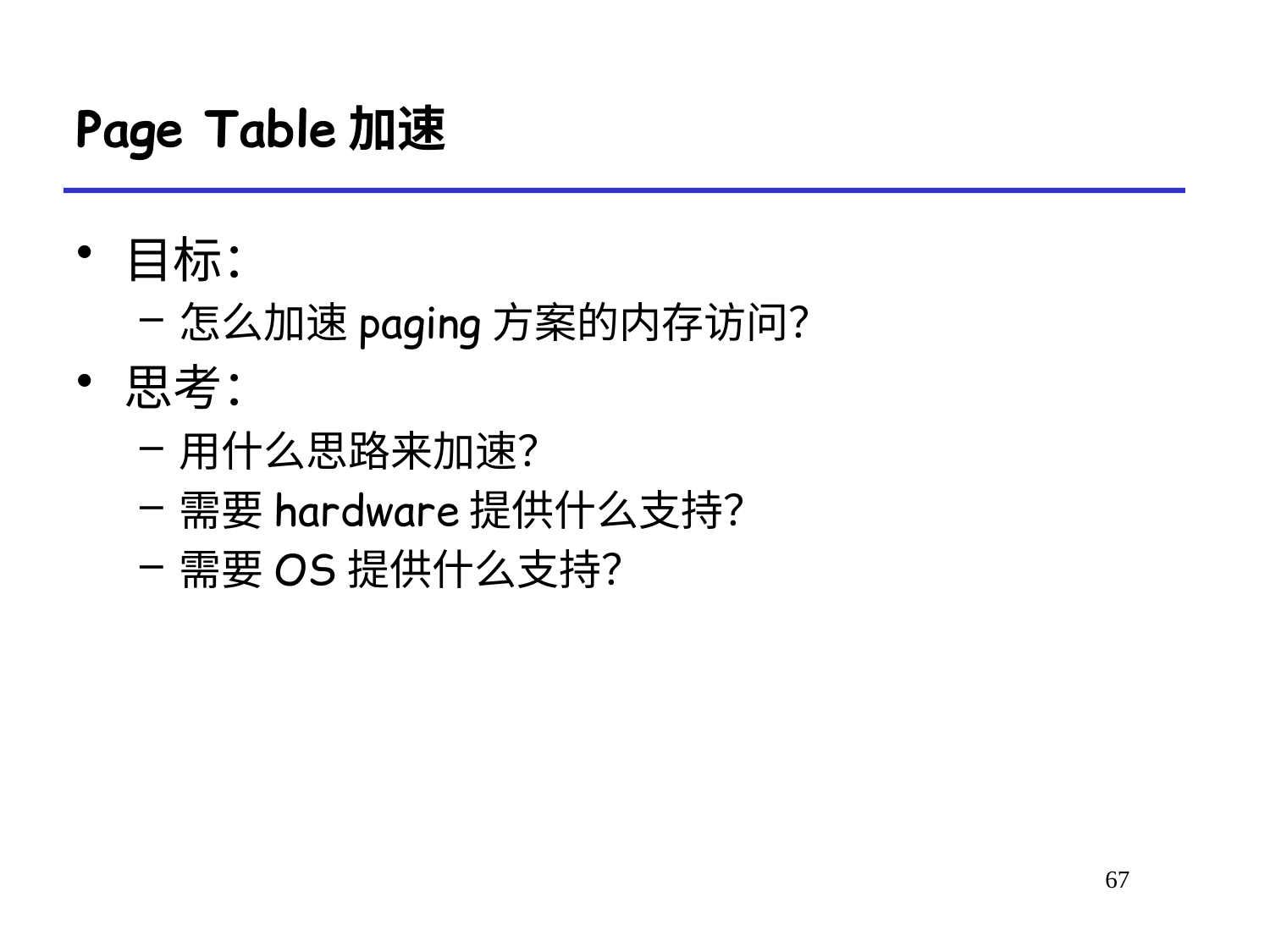

# Page Table加速
目标：
怎么加速paging方案的内存访问？
思考：
用什么思路来加速？
需要hardware提供什么支持？
需要OS提供什么支持？
67